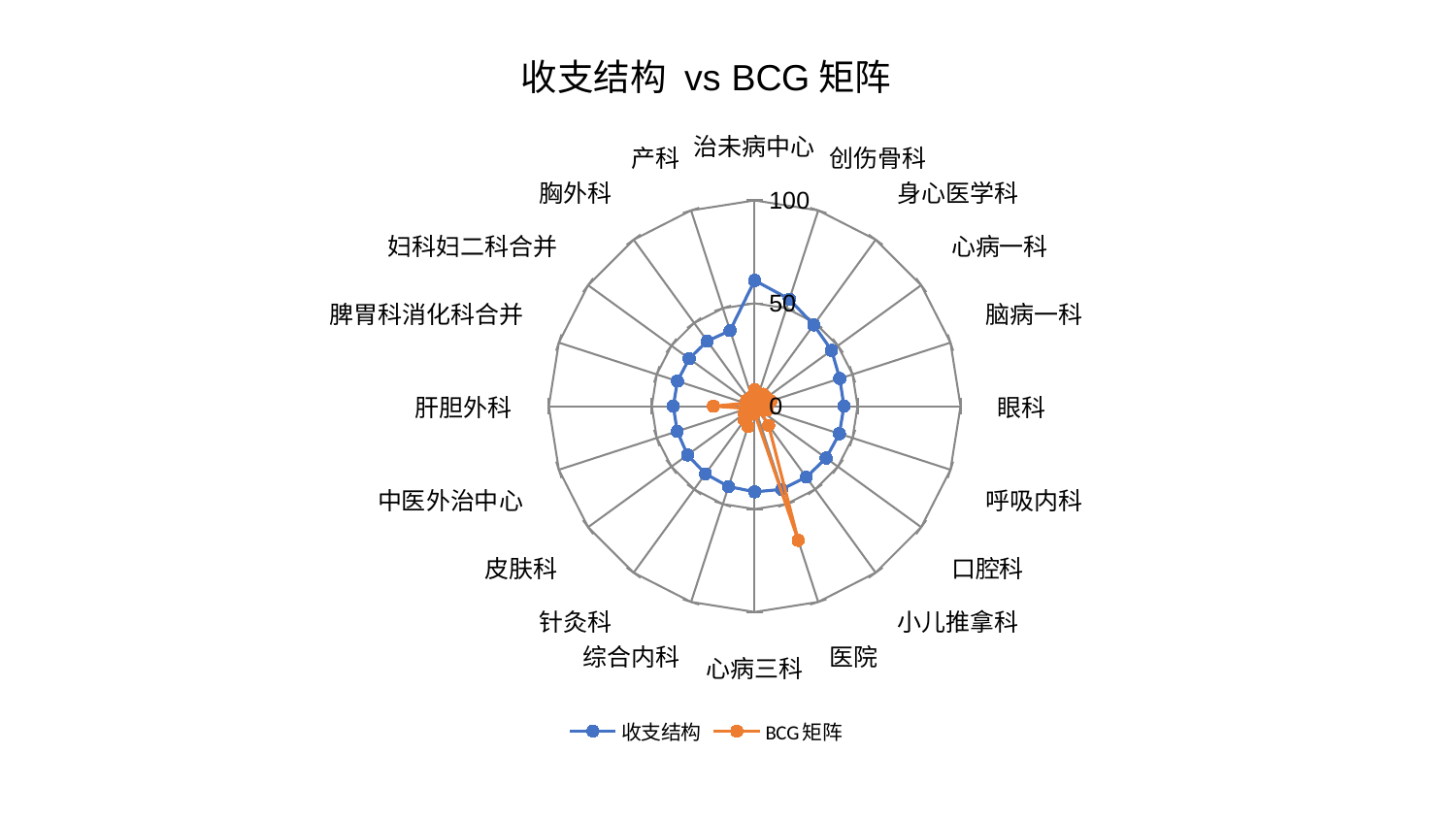

### Chart: 收支结构 vs BCG矩阵

| Category | 收支结构 | BCG矩阵 |
|---|---|---|
| 治未病中心 | 61.11345580211096 | 8.015000112987835 |
| 创伤骨科 | 54.645696249781146 | 4.968061809648595 |
| 身心医学科 | 48.81303874103321 | 7.169264036731232 |
| 心病一科 | 46.19640531632129 | 7.039375029833505 |
| 脑病一科 | 43.47909838589435 | 8.29805461896681 |
| 眼科 | 43.37784866932327 | 3.3445782618576585 |
| 呼吸内科 | 43.287004082647975 | 6.304807691893311 |
| 口腔科 | 42.92092925279742 | 3.133832312320732 |
| 小儿推拿科 | 42.6342351006775 | 11.512549614066101 |
| 医院 | 42.5303623361795 | 68.52547125294248 |
| 心病三科 | 41.645851082816876 | 3.491525817914853 |
| 综合内科 | 41.02150228921415 | 10.489370449853757 |
| 针灸科 | 40.653527170839524 | 8.4419849091973 |
| 皮肤科 | 40.32885575605655 | 6.243972696227277 |
| 中医外治中心 | 39.57336064406432 | 3.5968376725887605 |
| 肝胆外科 | 39.50543749816339 | 20.038416766297953 |
| 脾胃科消化科合并 | 39.438940790077815 | 4.596246896508541 |
| 妇科妇二科合并 | 39.328907116078966 | 4.857979615126781 |
| 胸外科 | 39.105390915311226 | 2.0821648351470317 |
| 产科 | 38.62366263877757 | 4.860477688329938 |
74